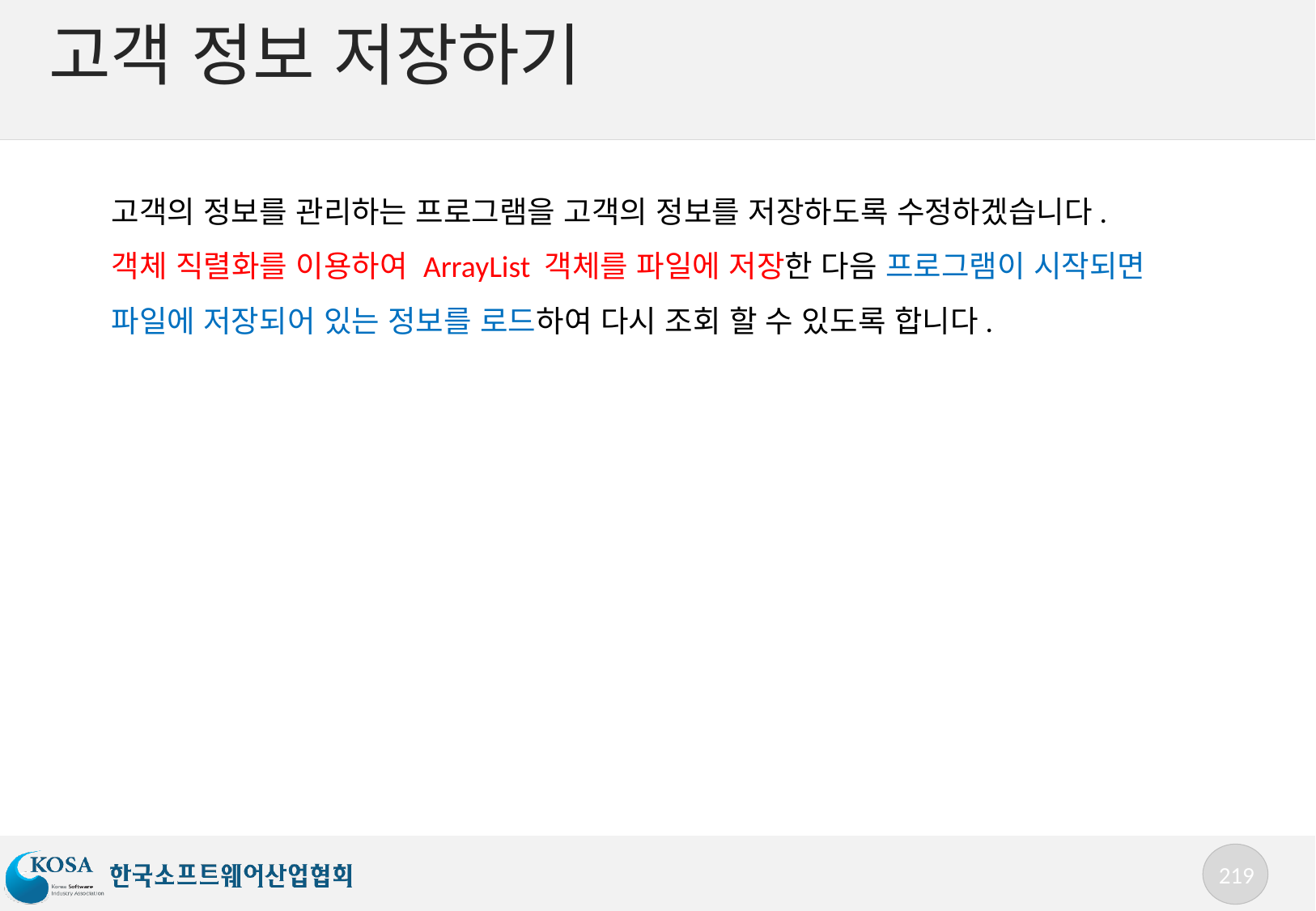

# 고객 정보 저장하기

고객의 정보를 관리하는 프로그램을 고객의 정보를 저장하도록 수정하겠습니다.
객체 직렬화를 이용하여 ArrayList 객체를 파일에 저장한 다음 프로그램이 시작되면 파일에 저장되어 있는 정보를 로드하여 다시 조회 할 수 있도록 합니다.